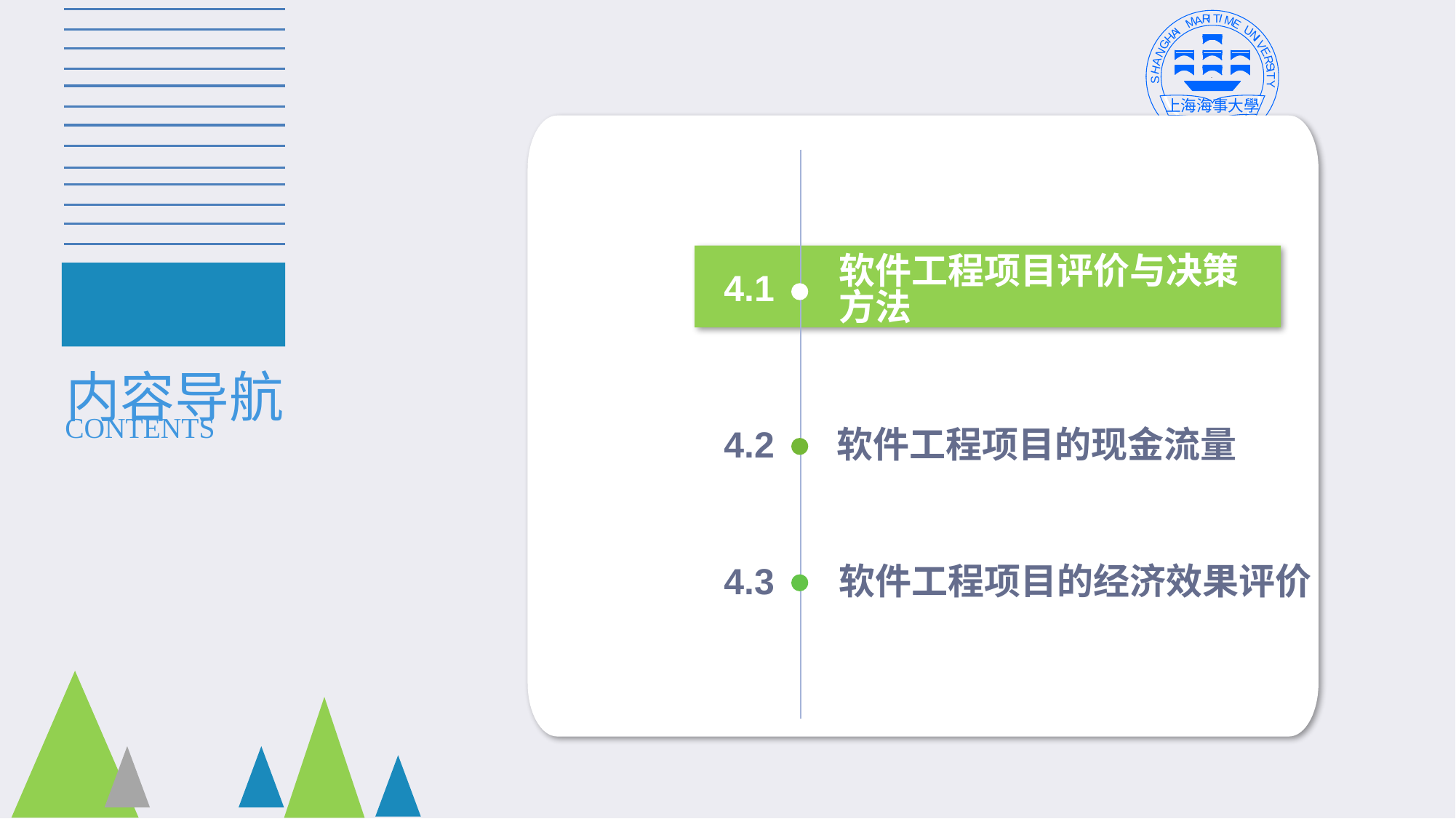

软件工程项目评价与决策
方法

4.1

内容导航
CONTENTS
4.2
软件工程项目的现金流量

4.3
软件工程项目的经济效果评价

290